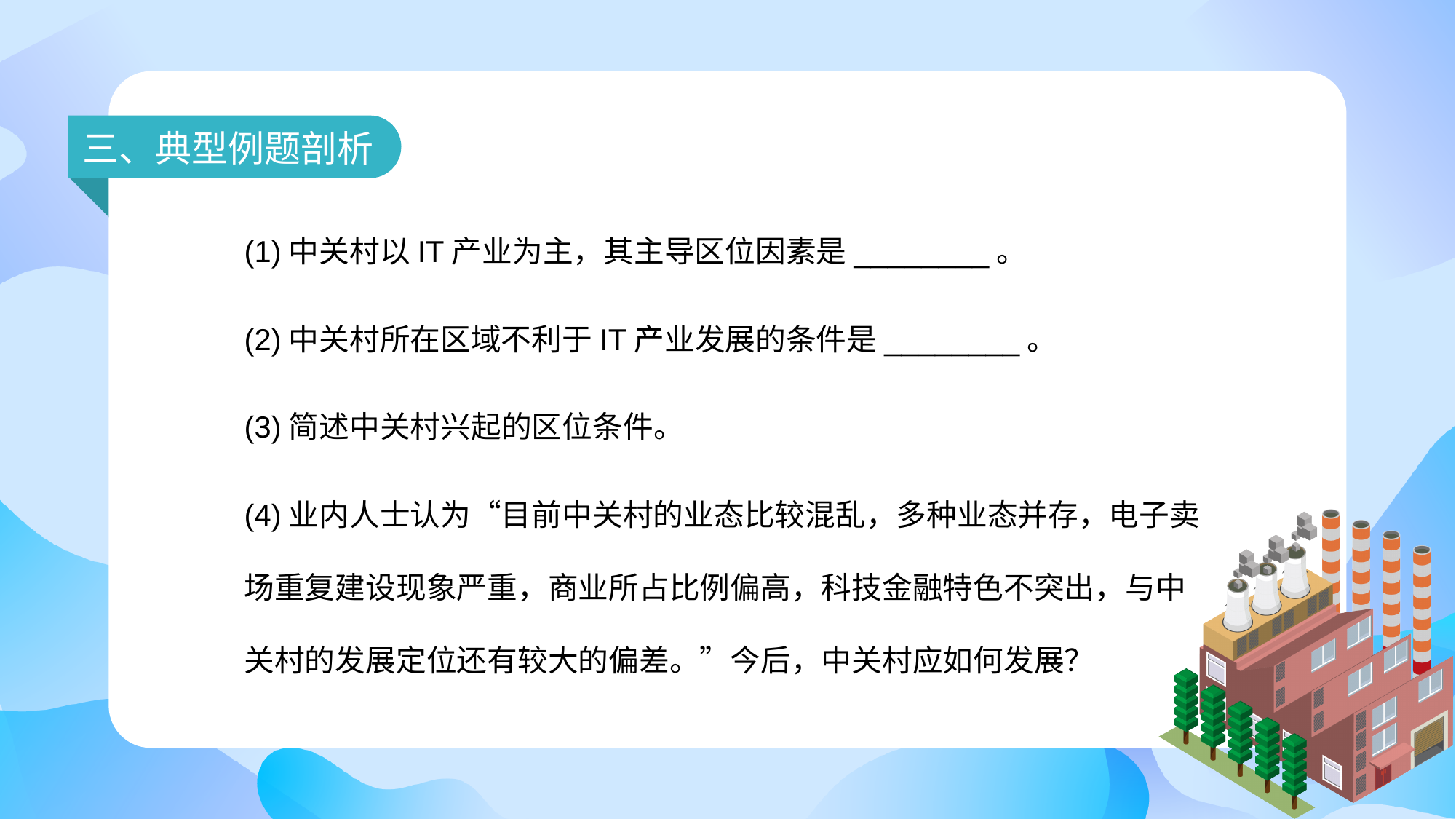

三、典型例题剖析
(1)中关村以IT产业为主，其主导区位因素是________。
(2)中关村所在区域不利于IT产业发展的条件是________。
(3)简述中关村兴起的区位条件。
(4)业内人士认为“目前中关村的业态比较混乱，多种业态并存，电子卖场重复建设现象严重，商业所占比例偏高，科技金融特色不突出，与中关村的发展定位还有较大的偏差。”今后，中关村应如何发展？